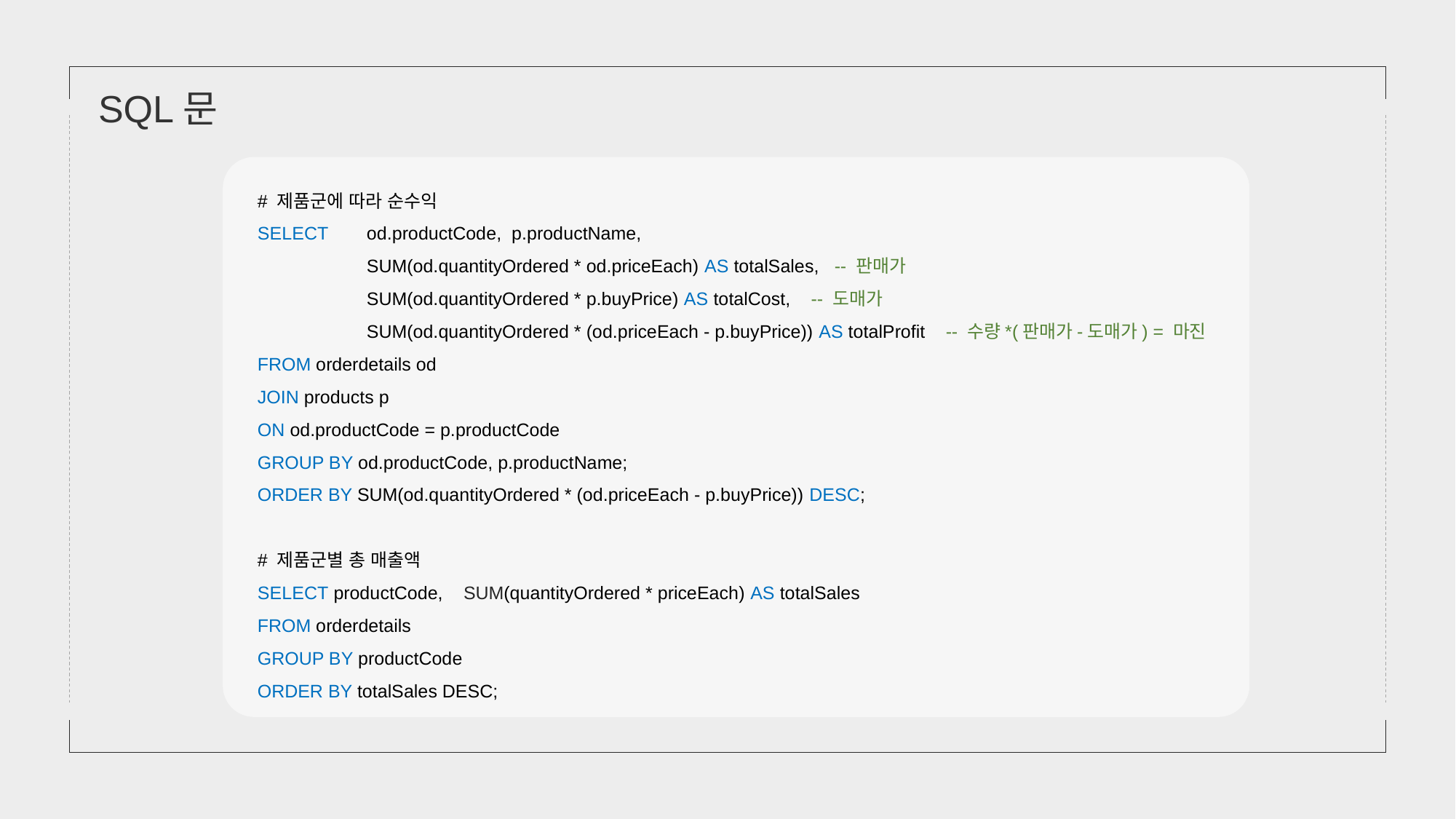

SQL문

# 제품군에 따라 순수익
SELECT 	od.productCode,  p.productName,
	SUM(od.quantityOrdered * od.priceEach) AS totalSales,   -- 판매가
	SUM(od.quantityOrdered * p.buyPrice) AS totalCost,    -- 도매가
	SUM(od.quantityOrdered * (od.priceEach - p.buyPrice)) AS totalProfit    -- 수량*(판매가-도매가) = 마진
FROM orderdetails od
JOIN products p
ON od.productCode = p.productCode
GROUP BY od.productCode, p.productName;
ORDER BY SUM(od.quantityOrdered * (od.priceEach - p.buyPrice)) DESC;

# 제품군별 총 매출액
SELECT productCode,    SUM(quantityOrdered * priceEach) AS totalSales
FROM orderdetails
GROUP BY productCode
ORDER BY totalSales DESC;